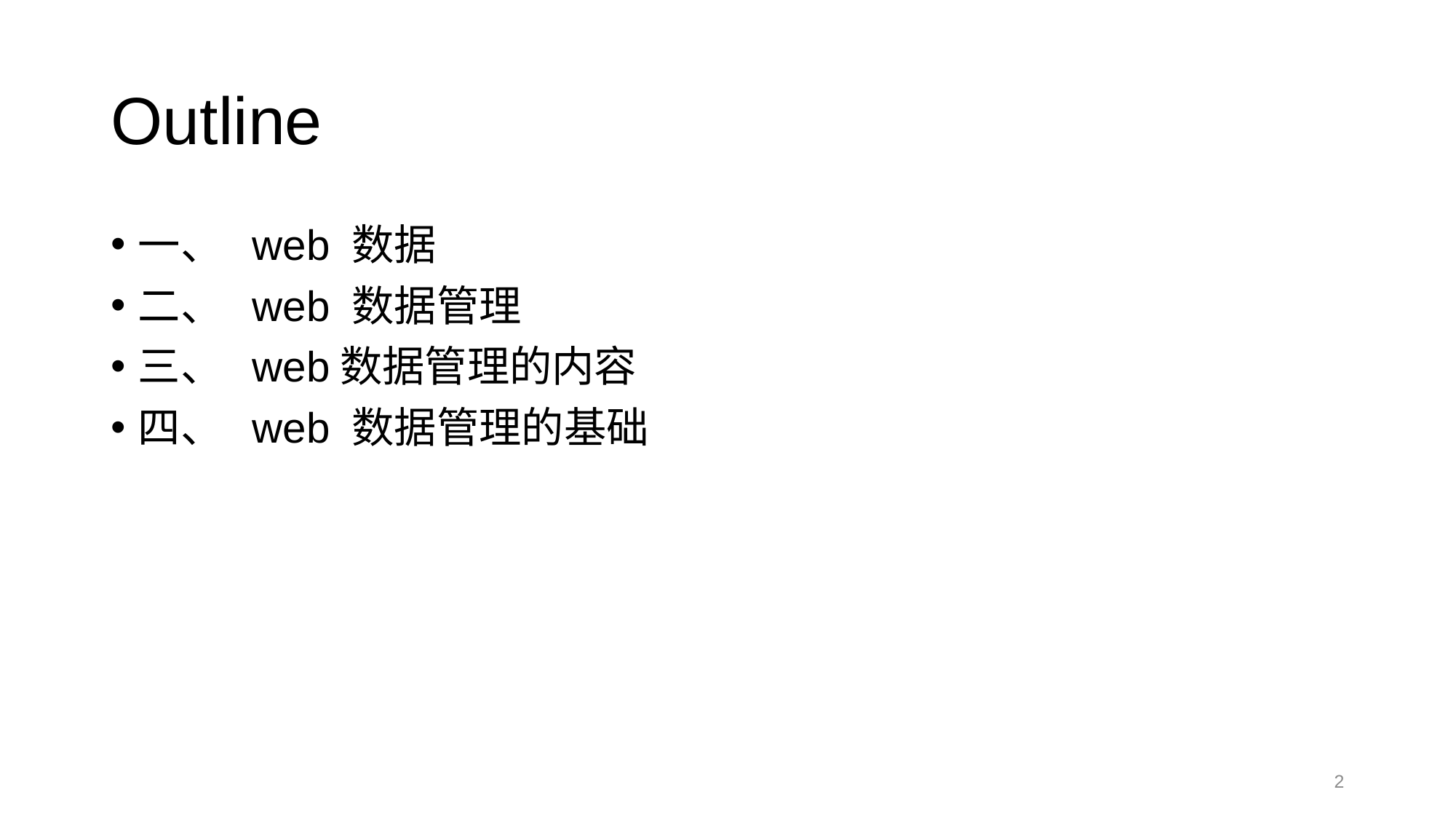

# Outline
一、  web 数据
二、  web 数据管理
三、  web数据管理的内容
四、  web 数据管理的基础

2